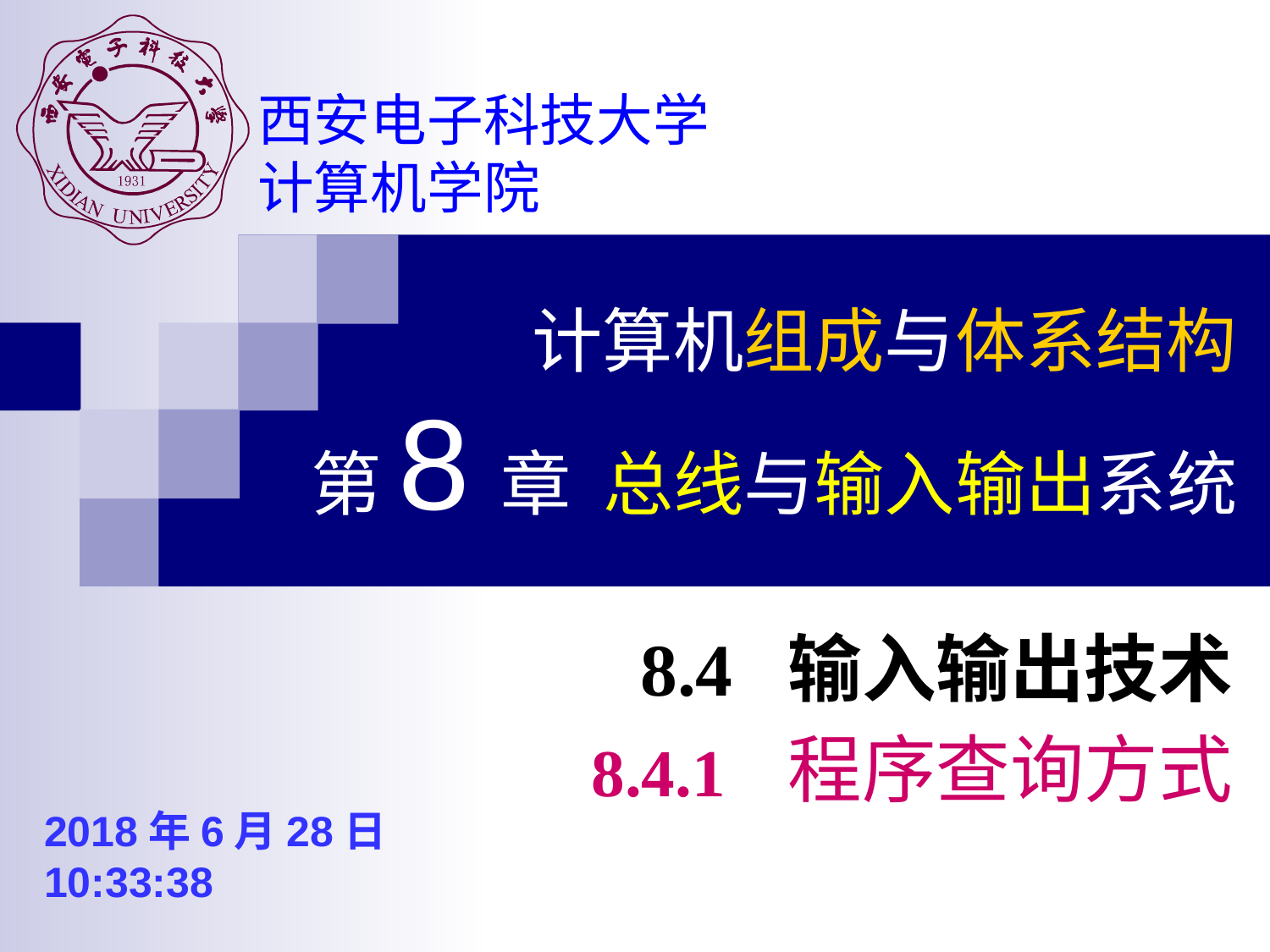

计算机组成与体系结构
第8章  总线与输入输出系统
8.4  输入输出技术
8.4.1 程序查询方式